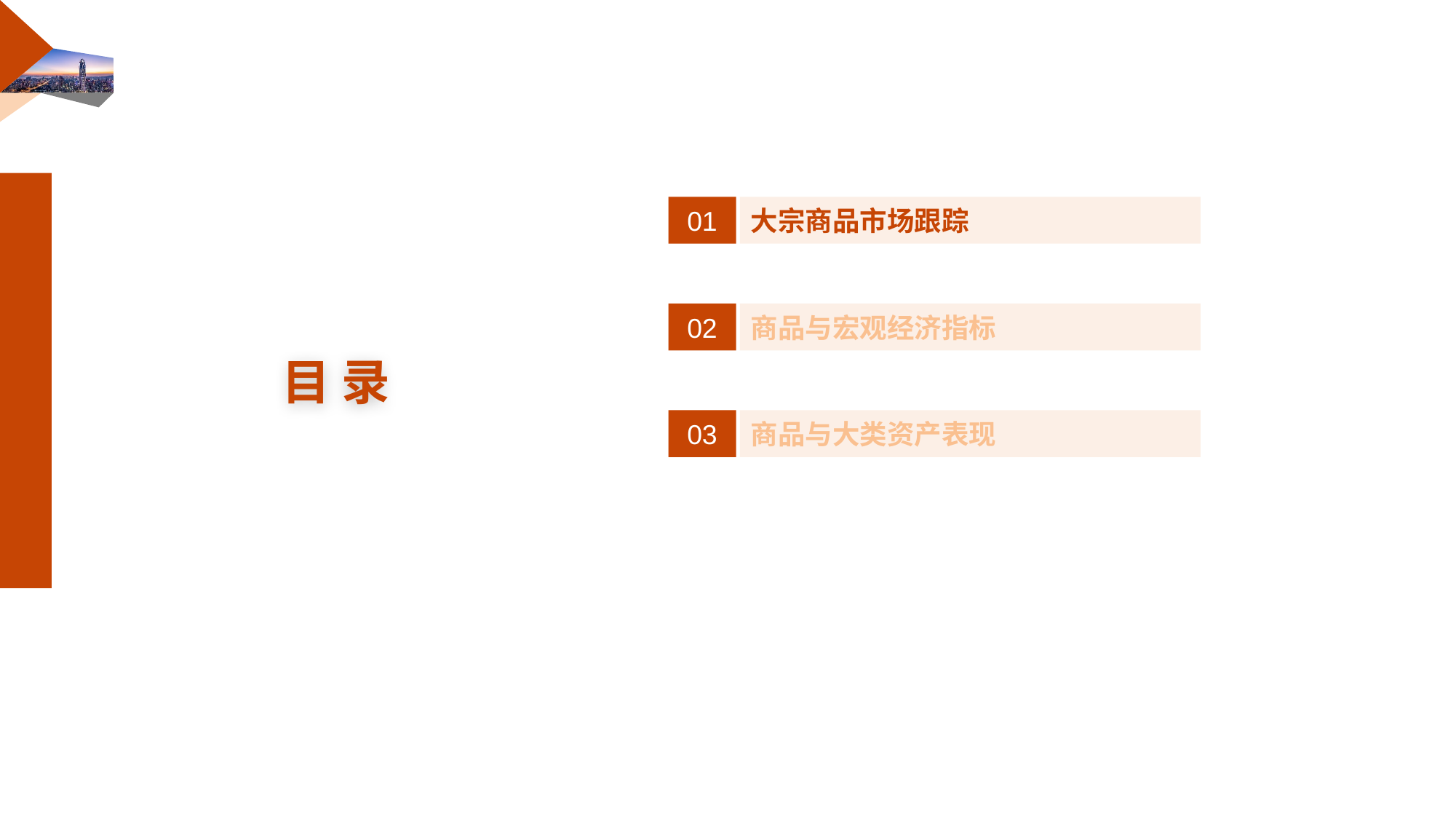

01
大宗商品市场跟踪

02
商品与宏观经济指标

目 录
03
商品与大类资产表现